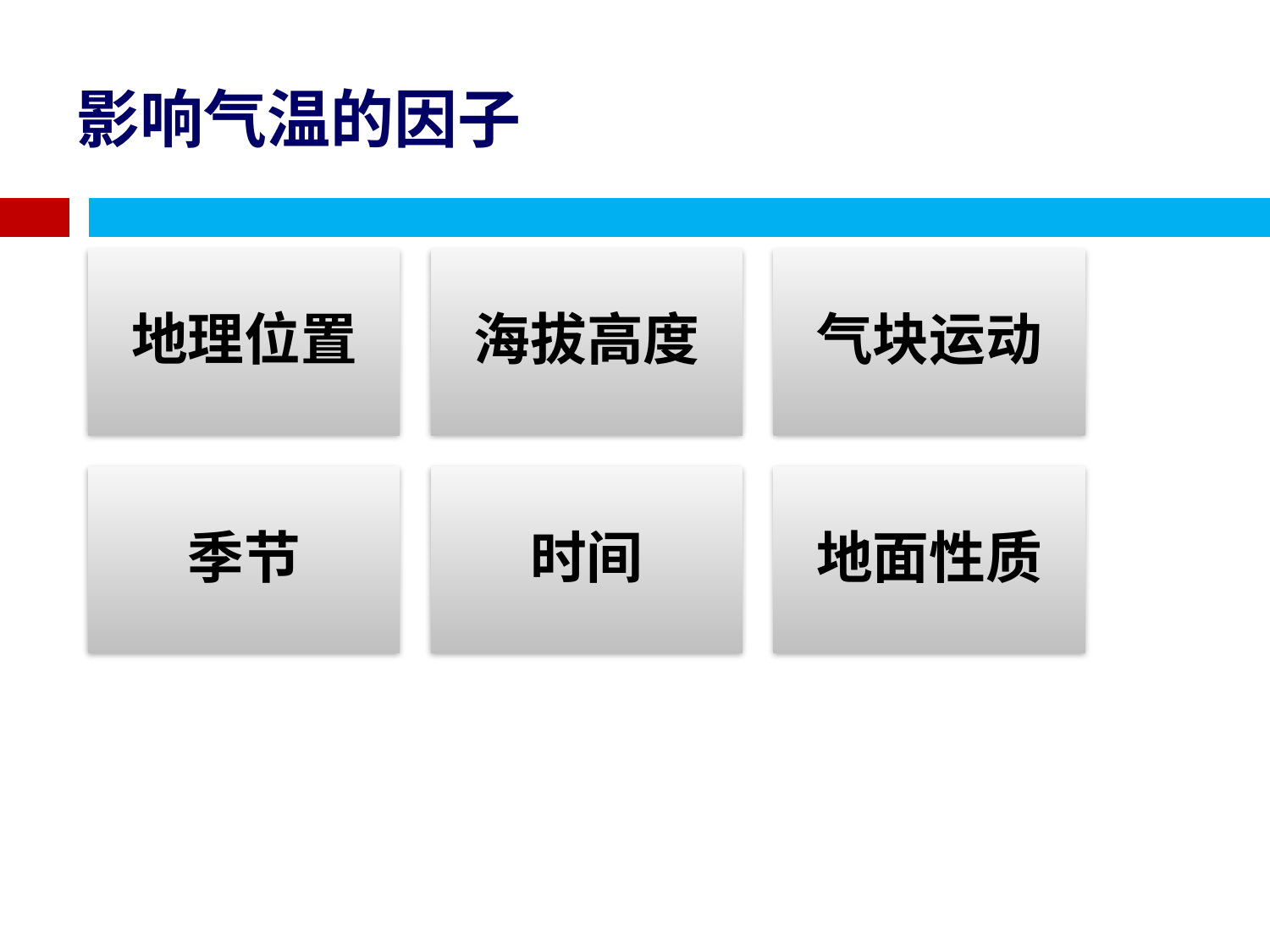

# 影响气温的因子
地理位置
海拔高度
气块运动
季节
时间
地面性质